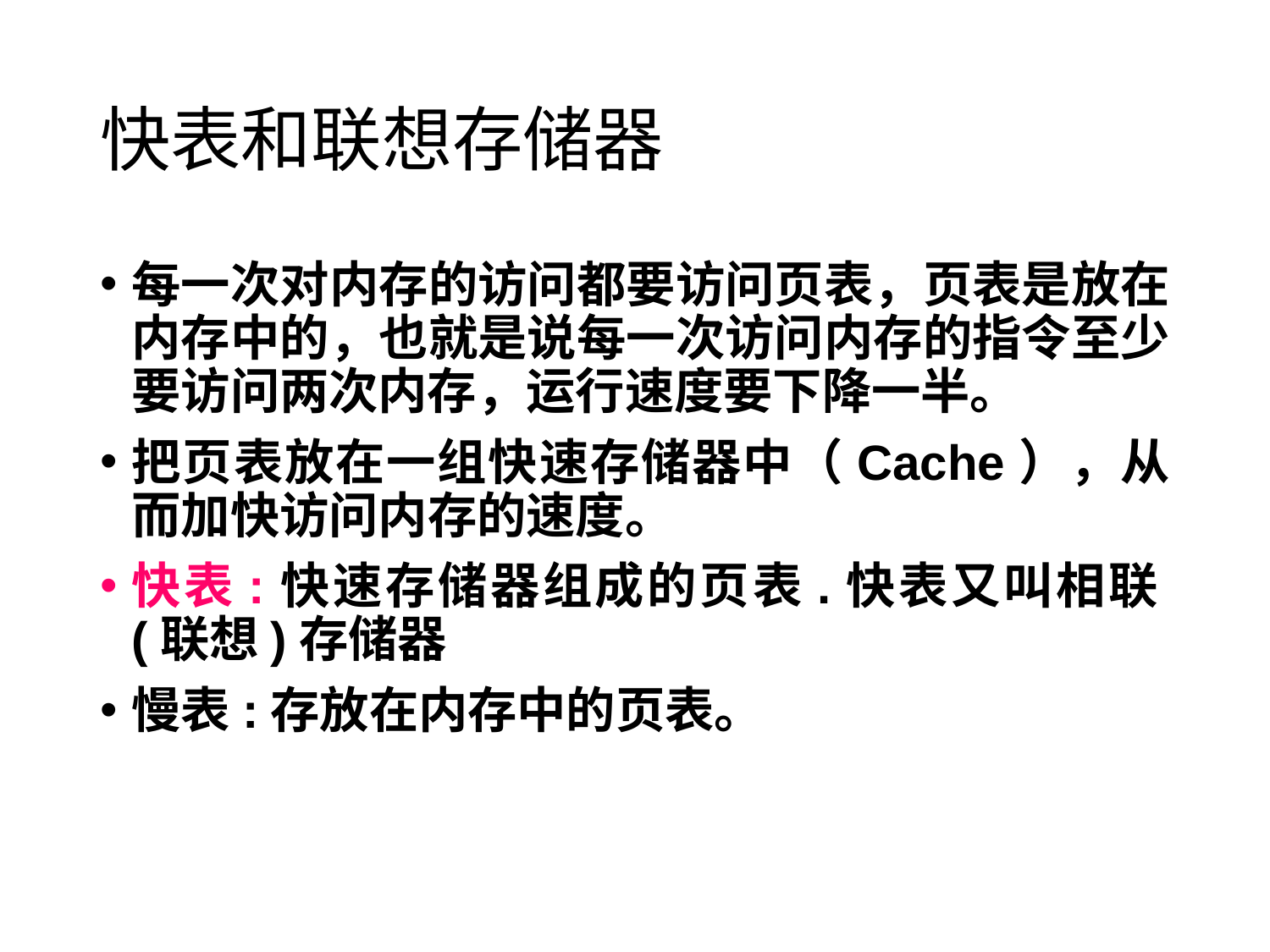

# 快表和联想存储器
每一次对内存的访问都要访问页表，页表是放在内存中的，也就是说每一次访问内存的指令至少要访问两次内存，运行速度要下降一半。
把页表放在一组快速存储器中（Cache），从而加快访问内存的速度。
快表:快速存储器组成的页表.快表又叫相联(联想)存储器
慢表:存放在内存中的页表。